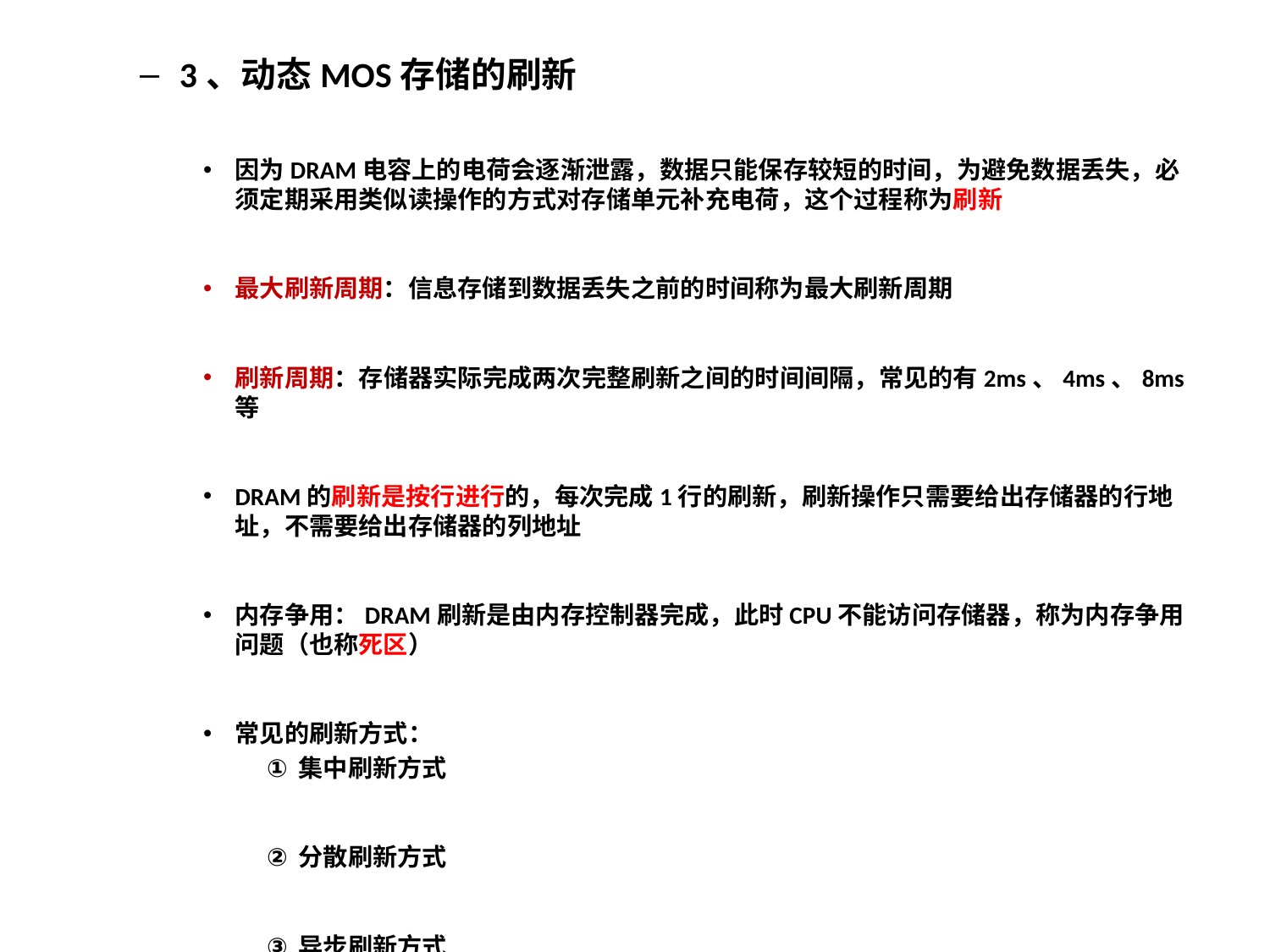

3、动态MOS存储的刷新

因为DRAM电容上的电荷会逐渐泄露，数据只能保存较短的时间，为避免数据丢失，必须定期采用类似读操作的方式对存储单元补充电荷，这个过程称为刷新

最大刷新周期：信息存储到数据丢失之前的时间称为最大刷新周期

刷新周期：存储器实际完成两次完整刷新之间的时间间隔，常见的有2ms、4ms、8ms等

DRAM的刷新是按行进行的，每次完成1行的刷新，刷新操作只需要给出存储器的行地址，不需要给出存储器的列地址

内存争用：DRAM刷新是由内存控制器完成，此时CPU不能访问存储器，称为内存争用问题（也称死区）

常见的刷新方式：
集中刷新方式

分散刷新方式

异步刷新方式
异步刷新 - 搜索结果 - 知乎  https://www.zhihu.com/search?type=content&q=%E5%BC%82%E6%AD%A5%E5%88%B7%E6%96%B0